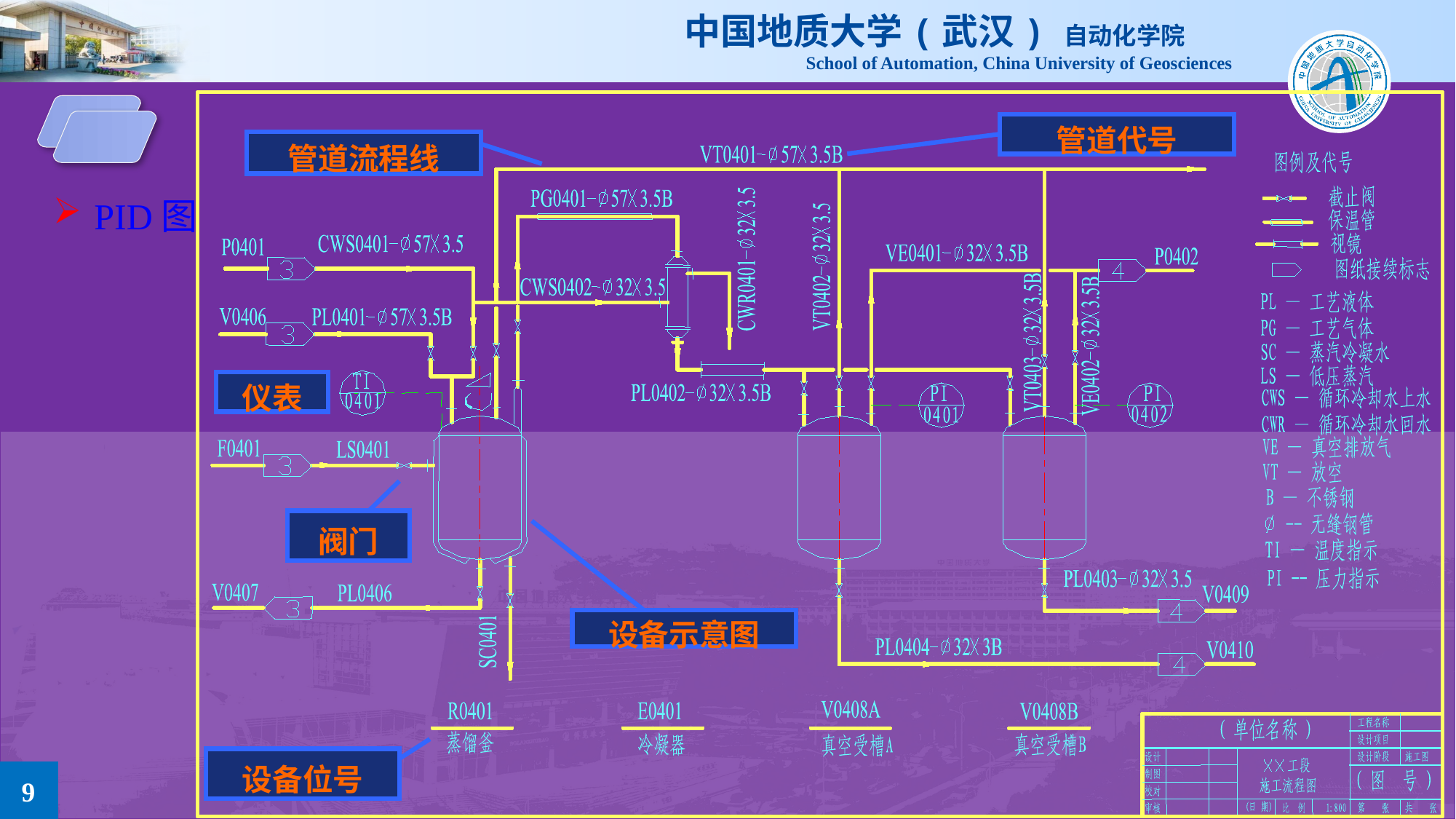

管道代号
管道流程线

仪表

阀门

设备示意图

设备位号
PID图
9